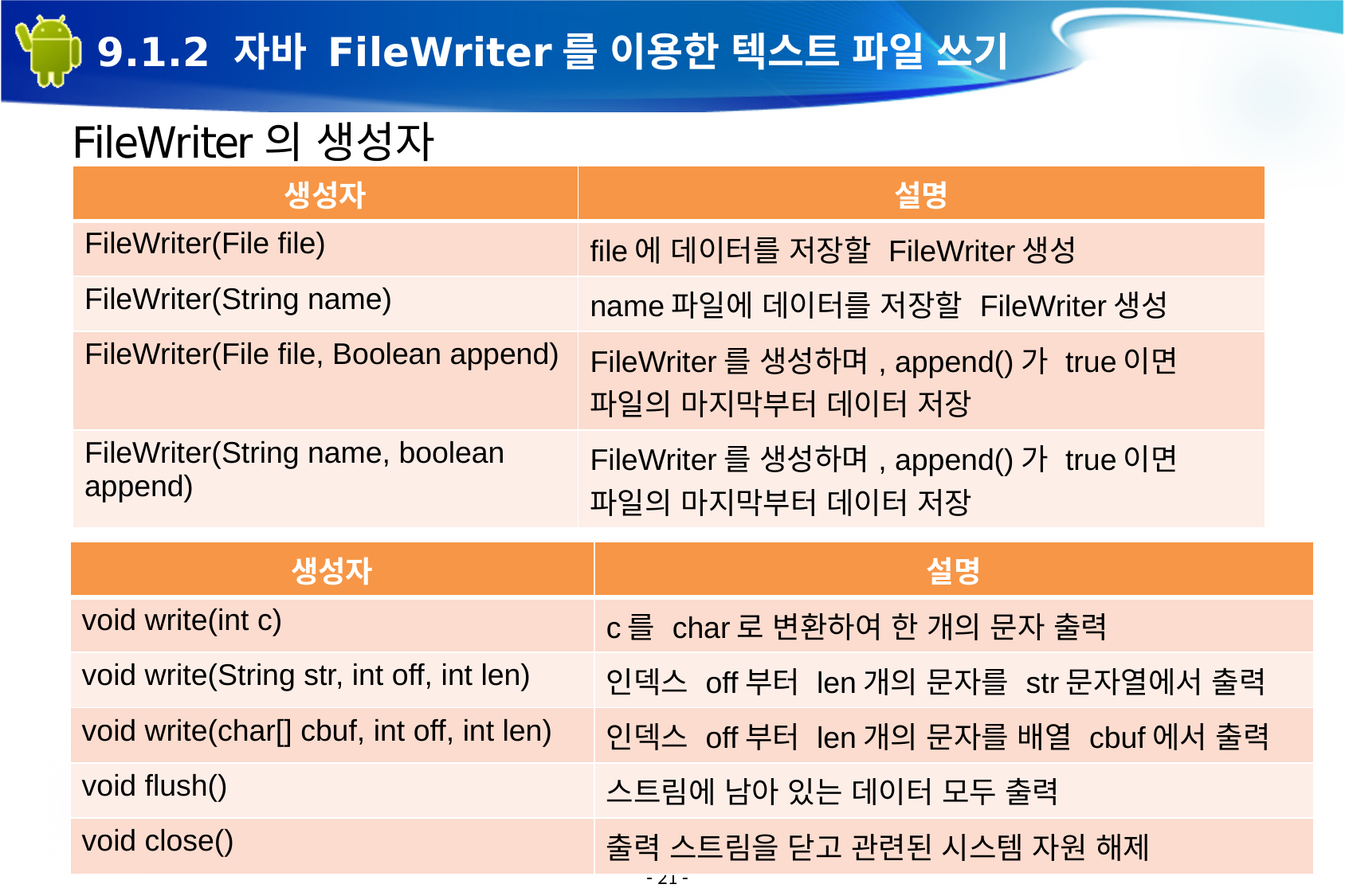

21
# 9.1.2 자바 FileWriter를 이용한 텍스트 파일 쓰기
FileWriter의 생성자

FileWriter의 주요 메소드

| 생성자 | 설명 |
| --- | --- |
| FileWriter(File file) | file에 데이터를 저장할 FileWriter생성 |
| FileWriter(String name) | name파일에 데이터를 저장할 FileWriter생성 |
| FileWriter(File file, Boolean append) | FileWriter를 생성하며, append()가 true이면 파일의 마지막부터 데이터 저장 |
| FileWriter(String name, boolean append) | FileWriter를 생성하며, append()가 true이면 파일의 마지막부터 데이터 저장 |
| 생성자 | 설명 |
| --- | --- |
| void write(int c) | c를 char로 변환하여 한 개의 문자 출력 |
| void write(String str, int off, int len) | 인덱스 off부터 len개의 문자를 str문자열에서 출력 |
| void write(char[] cbuf, int off, int len) | 인덱스 off부터 len개의 문자를 배열 cbuf에서 출력 |
| void flush() | 스트림에 남아 있는 데이터 모두 출력 |
| void close() | 출력 스트림을 닫고 관련된 시스템 자원 해제 |